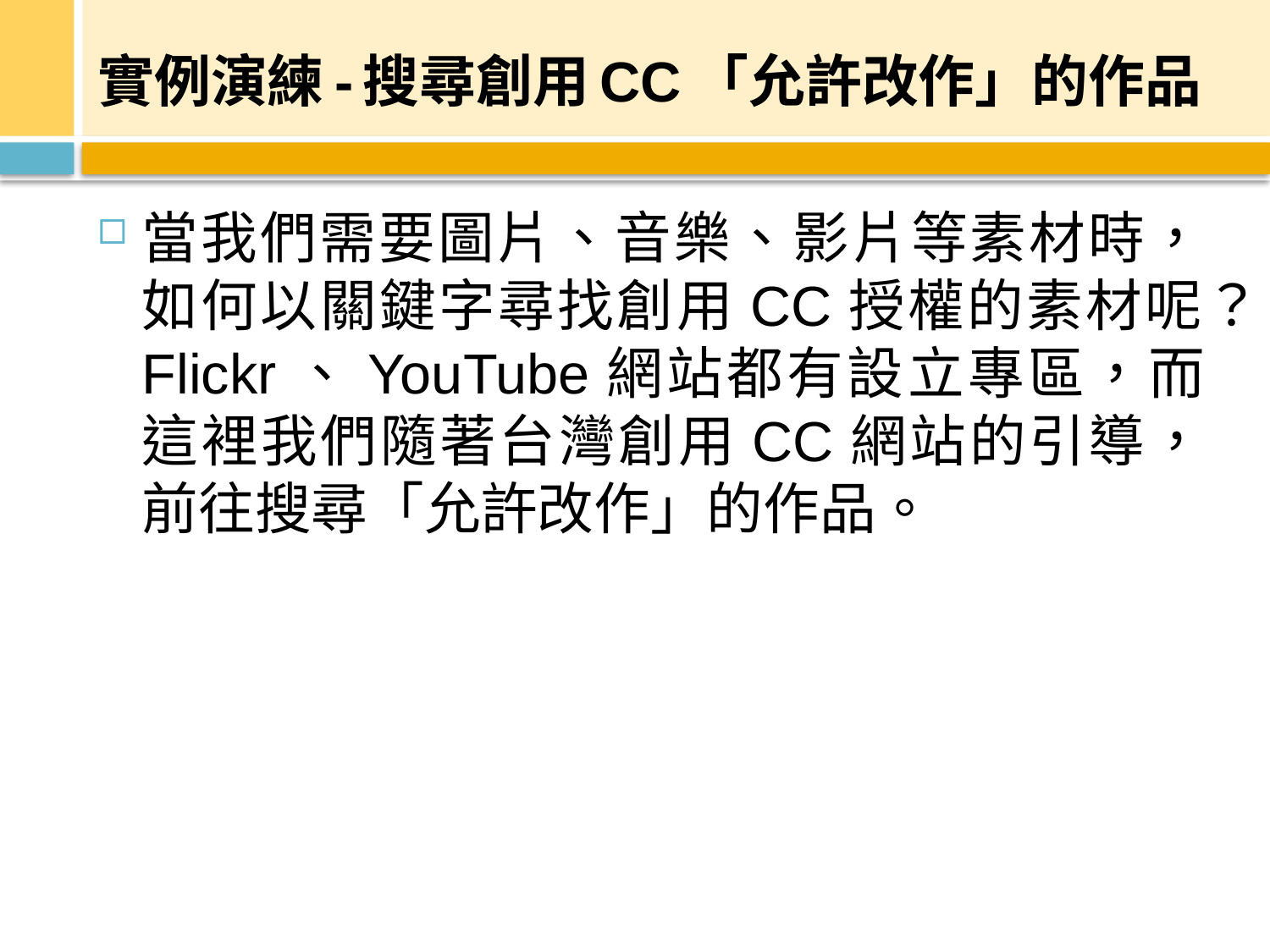

# 實例演練-搜尋創用CC「允許改作」的作品
當我們需要圖片、音樂、影片等素材時，如何以關鍵字尋找創用CC授權的素材呢？Flickr、YouTube網站都有設立專區，而這裡我們隨著台灣創用CC網站的引導，前往搜尋「允許改作」的作品。